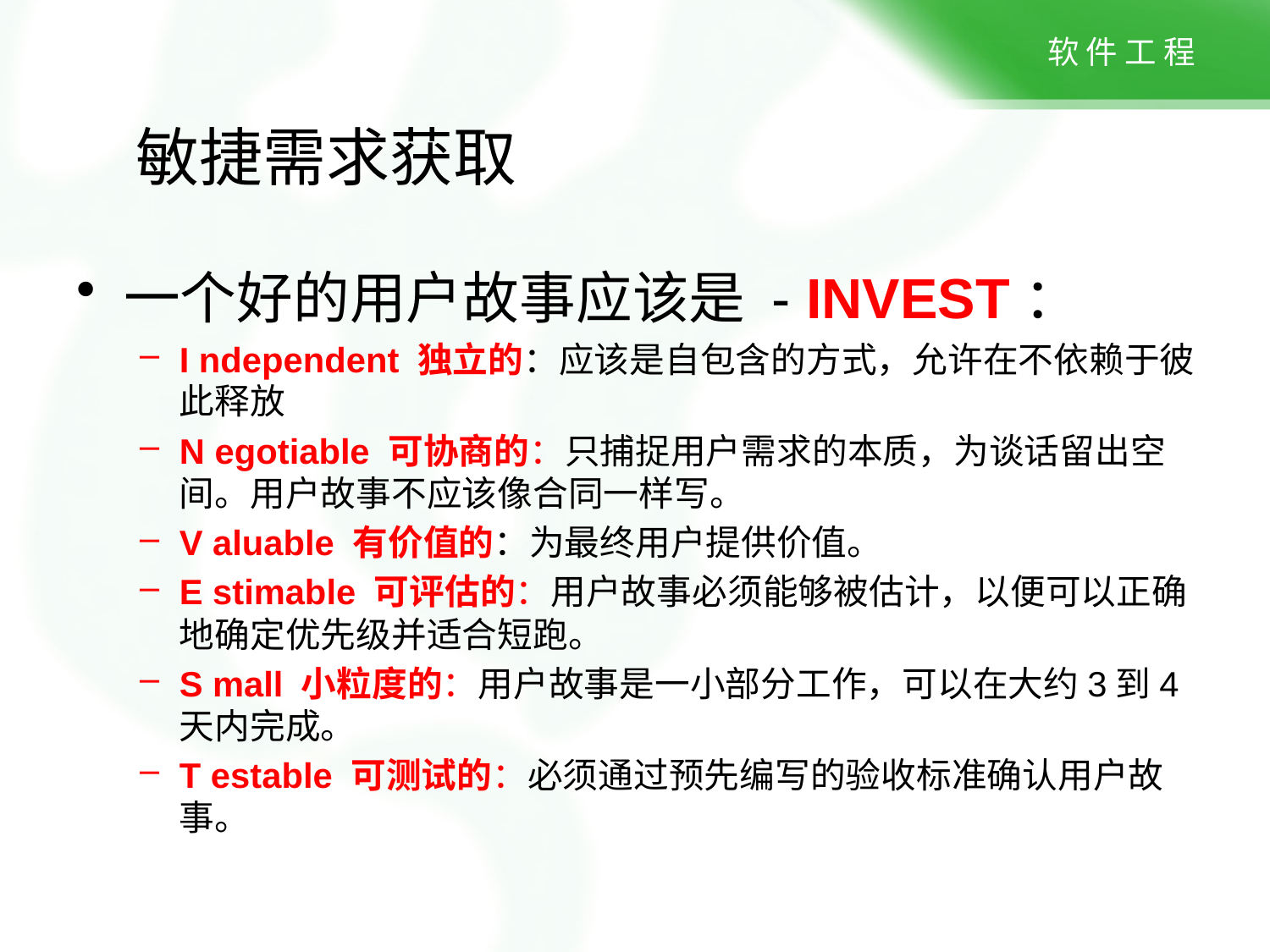

# 敏捷需求获取
一个好的用户故事应该是 - INVEST：
I ndependent 独立的：应该是自包含的方式，允许在不依赖于彼此释放
N egotiable 可协商的：只捕捉用户需求的本质，为谈话留出空间。用户故事不应该像合同一样写。
V aluable 有价值的：为最终用户提供价值。
E stimable 可评估的：用户故事必须能够被估计，以便可以正确地确定优先级并适合短跑。
S mall 小粒度的：用户故事是一小部分工作，可以在大约3到4天内完成。
T estable 可测试的：必须通过预先编写的验收标准确认用户故事。